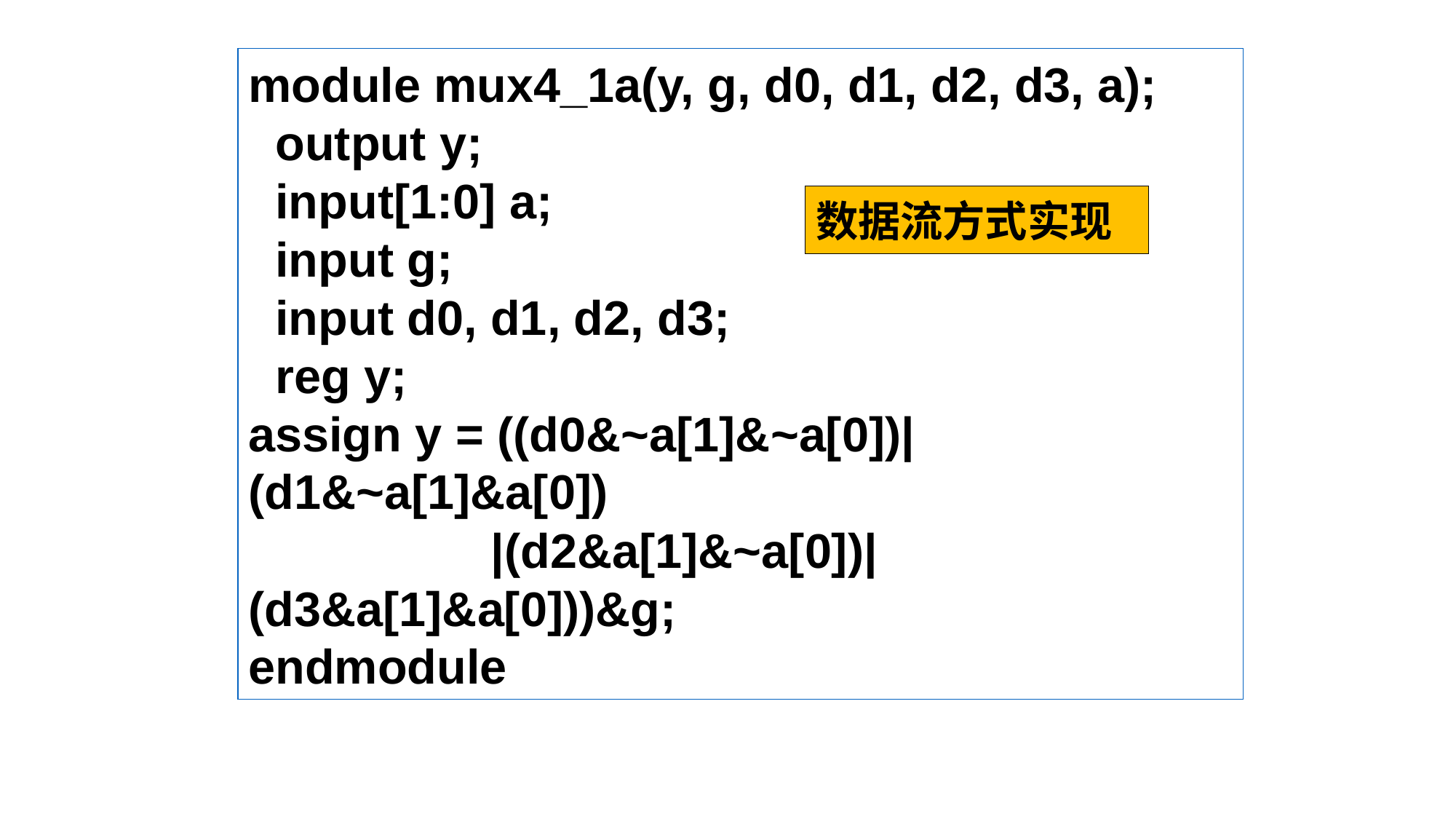

module mux4_1a(y, g, d0, d1, d2, d3, a);
  output y;
  input[1:0] a;
  input g;
  input d0, d1, d2, d3;
  reg y;
assign y = ((d0&~a[1]&~a[0])|(d1&~a[1]&a[0])
                  |(d2&a[1]&~a[0])|(d3&a[1]&a[0]))&g;
endmodule
数据流方式实现